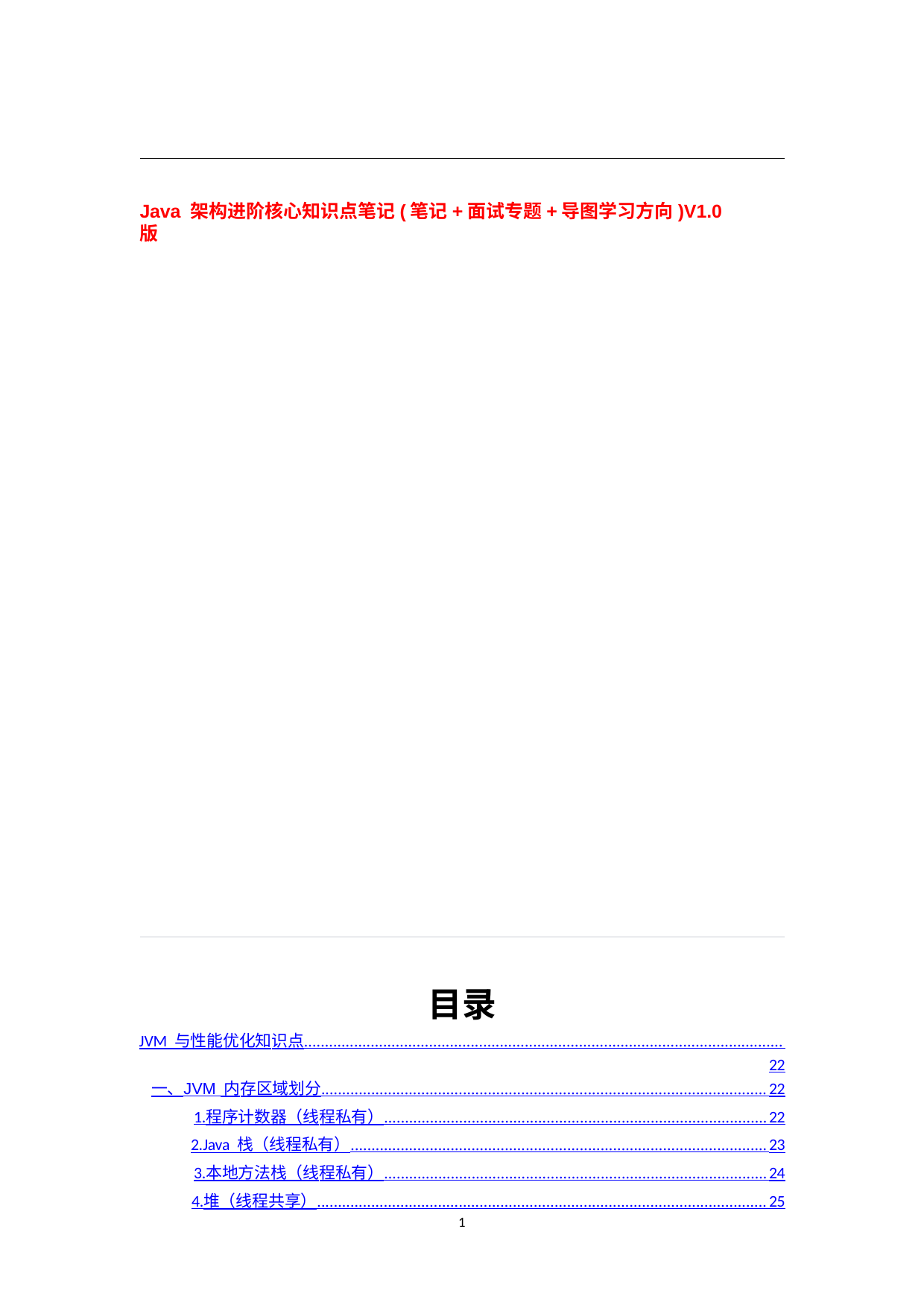

Java 架构进阶核心知识点笔记(笔记+面试专题+导图学习方向)V1.0 版

目录
JVM  与性能优化知识点...................................................................................................................22
一、JVM  内存区域划分...........................................................................................................22
1.程序计数器（线程私有）............................................................................................22
2.Java  栈（线程私有）....................................................................................................23
3.本地方法栈（线程私有）............................................................................................24
4.堆（线程共享）............................................................................................................25
1